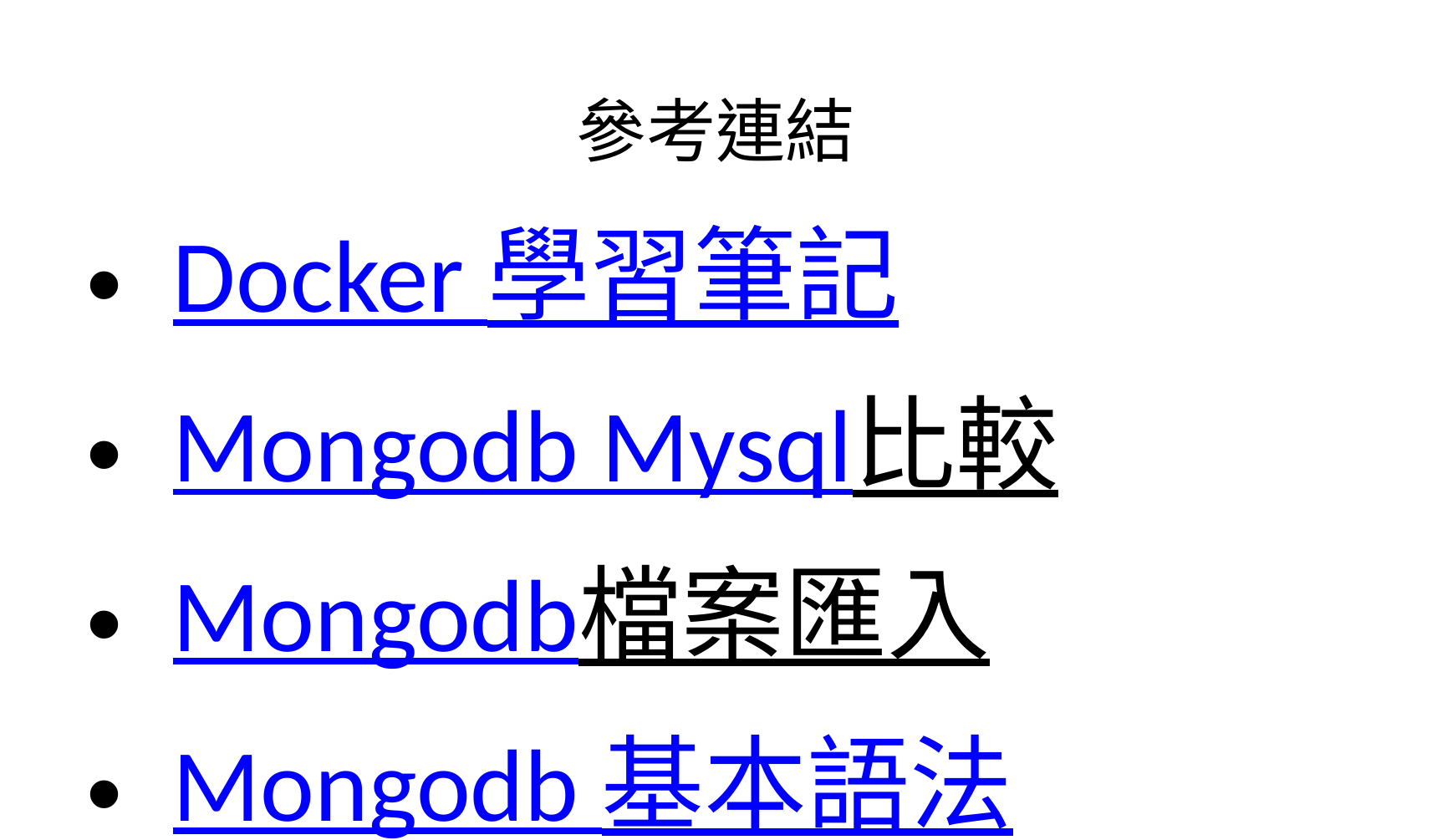

# 參考連結
Docker 學習筆記
Mongodb Mysql比較​
Mongodb檔案匯入​
Mongodb 基本語法
使用 Python 和 Flask 設計 RESTful API​
使用Flask-RESTful設計RESTful API​
Flask — Jinja2樣版引擎的使用